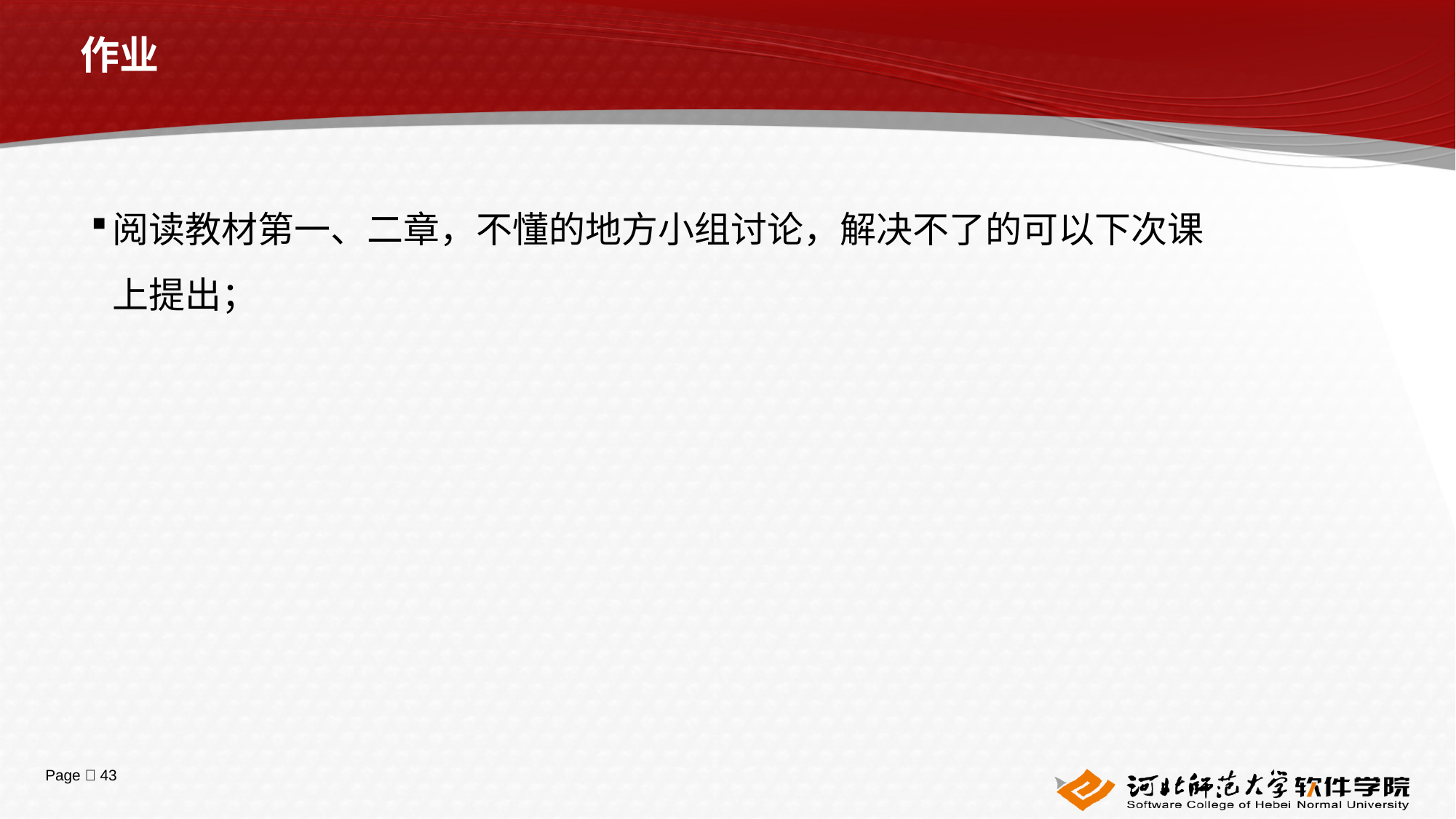

# 作业

阅读教材第一、二章，不懂的地方小组讨论，解决不了的可以下次课上提出；